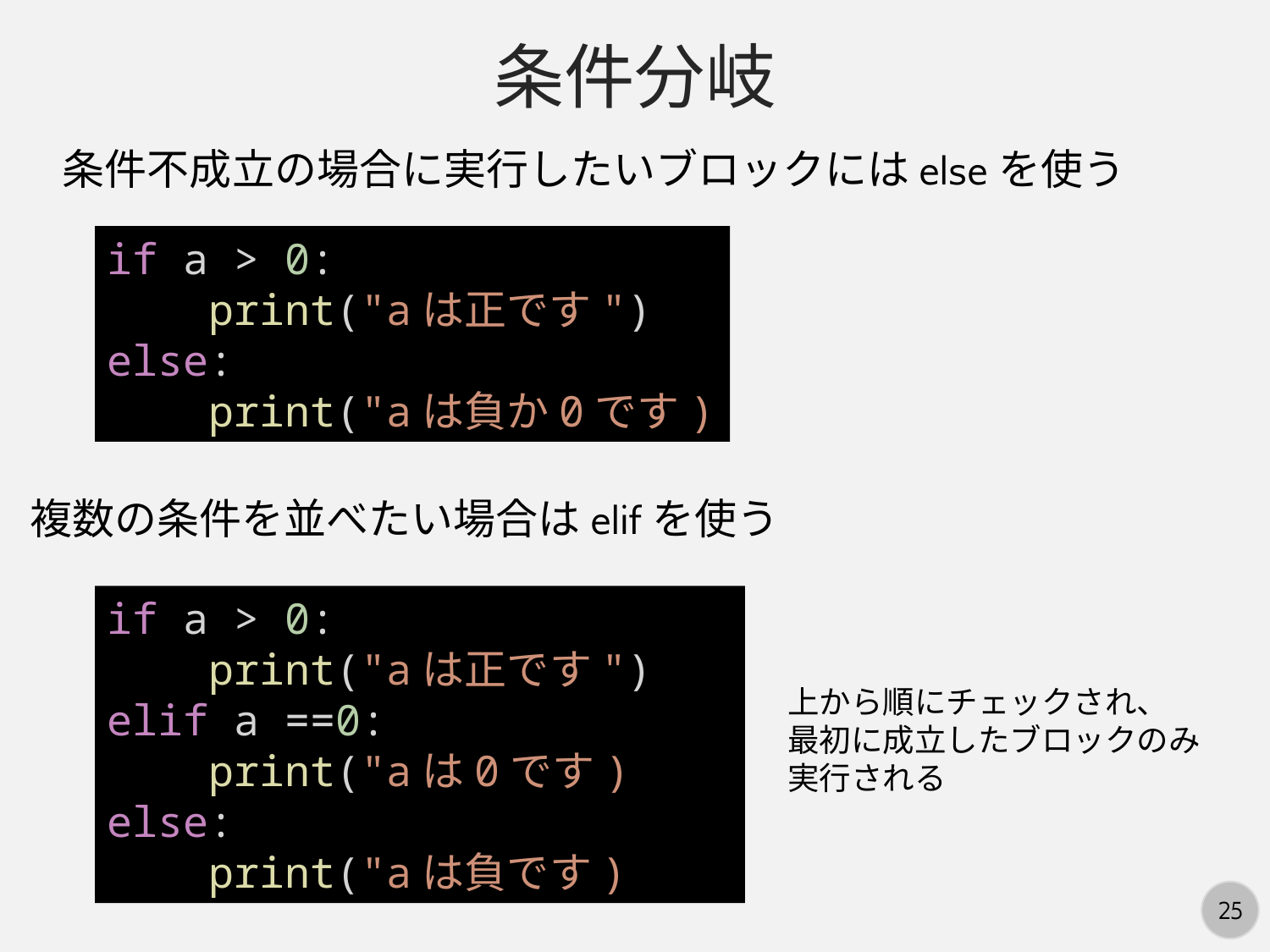

条件分岐
条件不成立の場合に実行したいブロックにはelseを使う
if a > 0:
    print("aは正です")
else:
    print("aは負か0です)
複数の条件を並べたい場合はelifを使う
if a > 0:
    print("aは正です")
elif a ==0:
    print("aは0です)
else:
    print("aは負です)
上から順にチェックされ、
最初に成立したブロックのみ
実行される